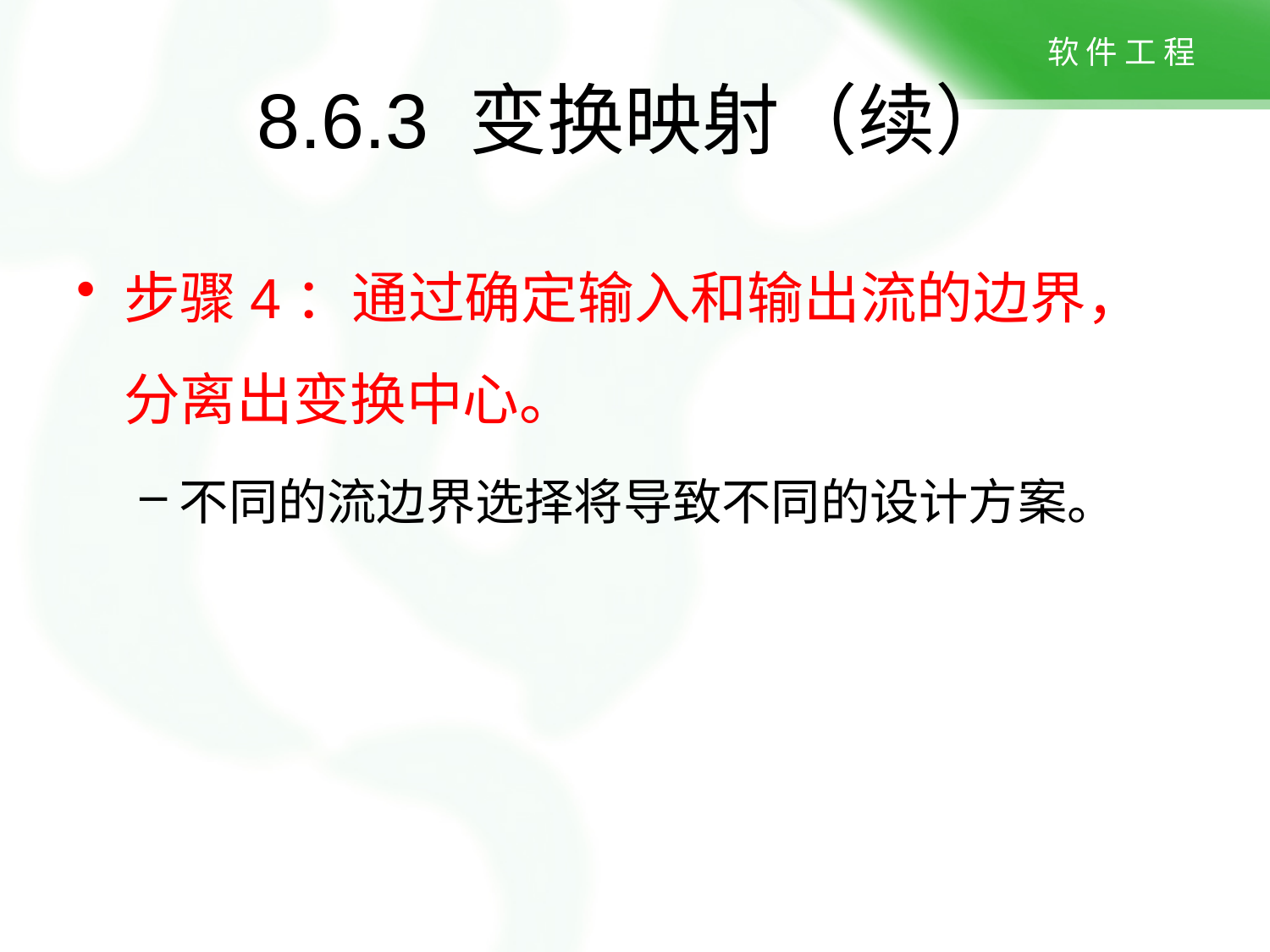

8.6.3 变换映射（续）
步骤4：通过确定输入和输出流的边界，分离出变换中心。
不同的流边界选择将导致不同的设计方案。